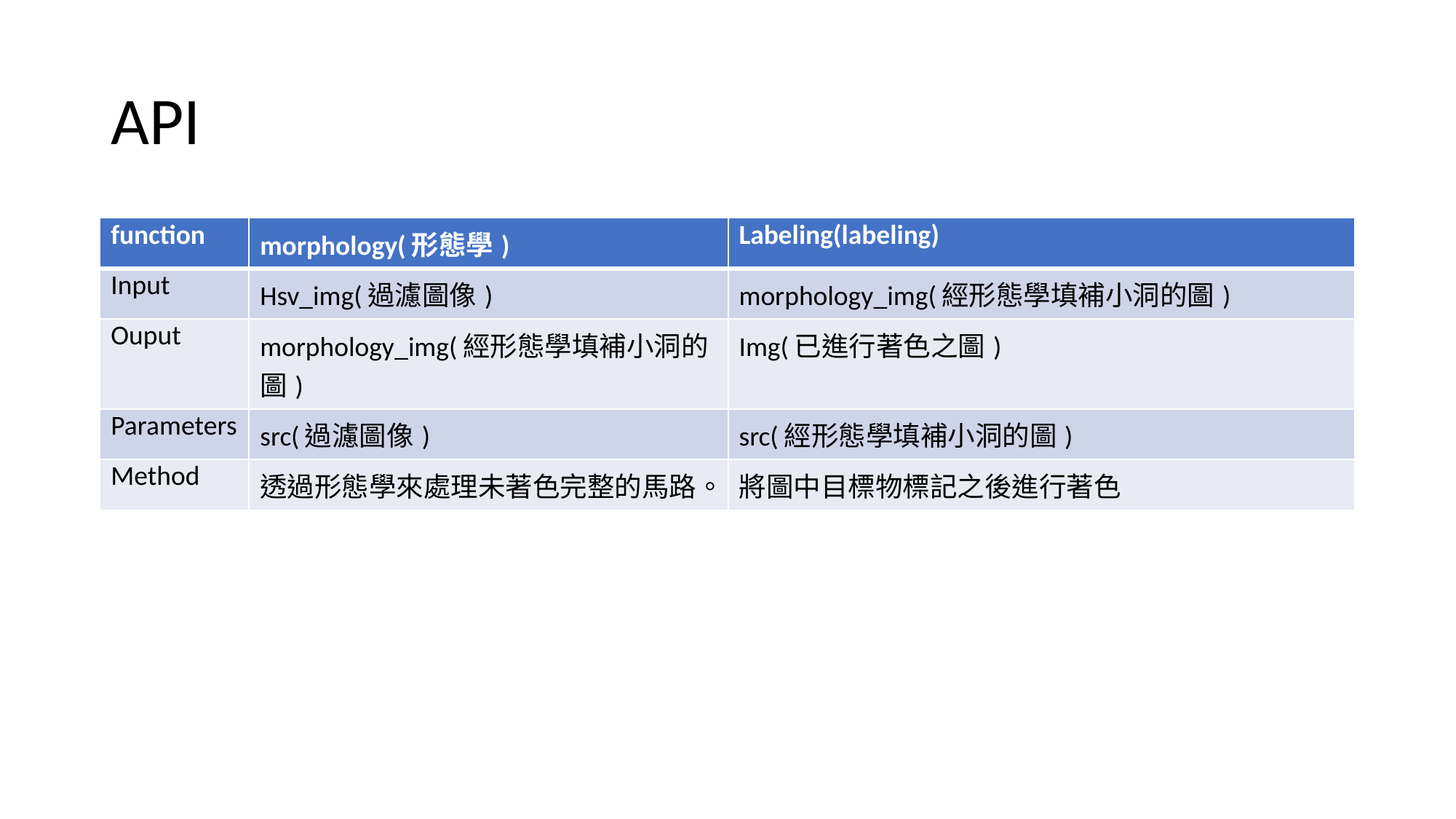

# API
| function | morphology(形態學) | Labeling(labeling) |
| --- | --- | --- |
| Input | Hsv\_img(過濾圖像) | morphology\_img(經形態學填補小洞的圖) |
| Ouput | morphology\_img(經形態學填補小洞的圖) | Img(已進行著色之圖) |
| Parameters | src(過濾圖像) | src(經形態學填補小洞的圖) |
| Method | 透過形態學來處理未著色完整的馬路。 | 將圖中目標物標記之後進行著色 |